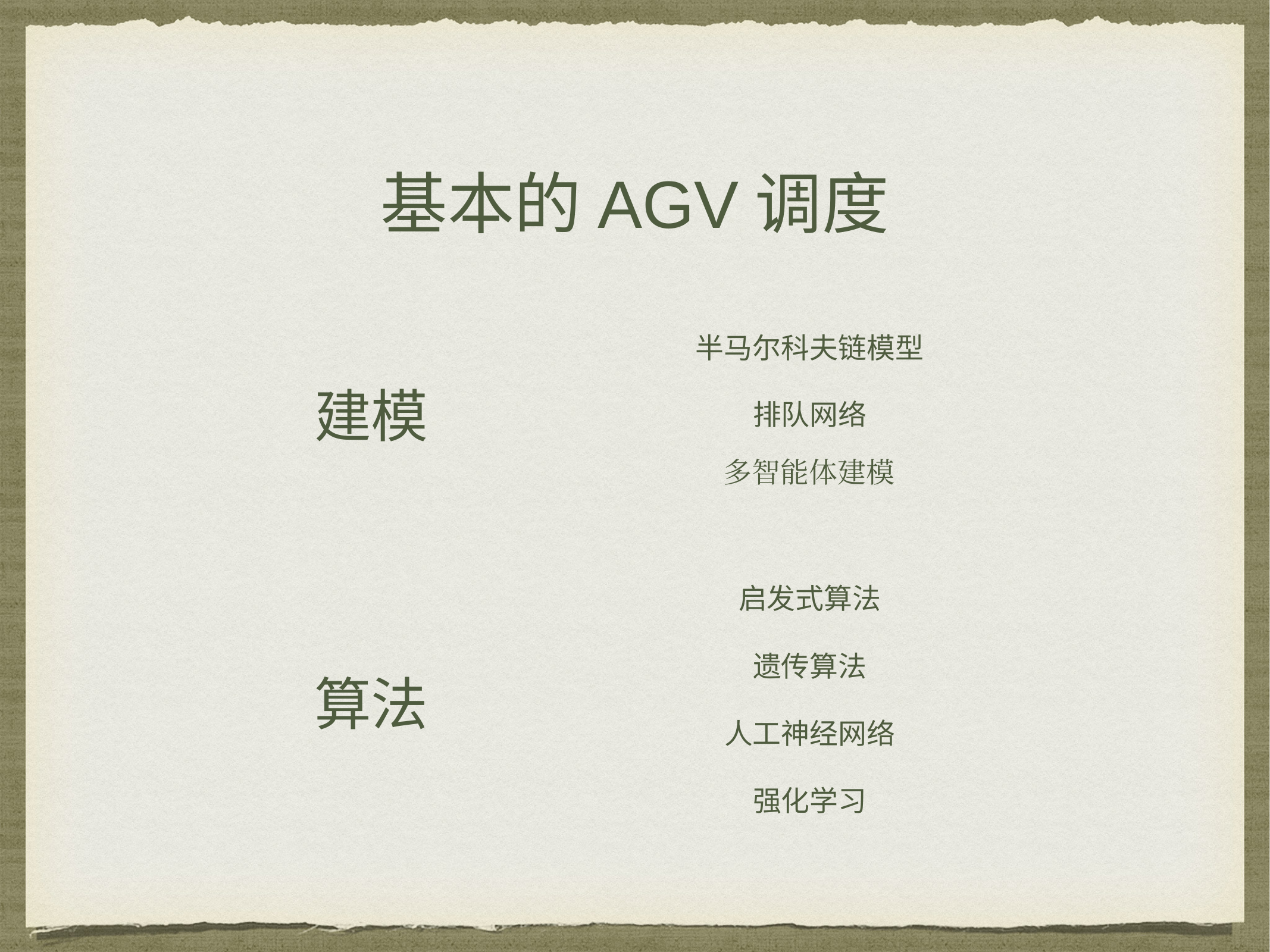

基本的AGV调度
半马尔科夫链模型
建模
排队网络
多智能体建模
启发式算法
遗传算法
算法
人工神经网络
强化学习